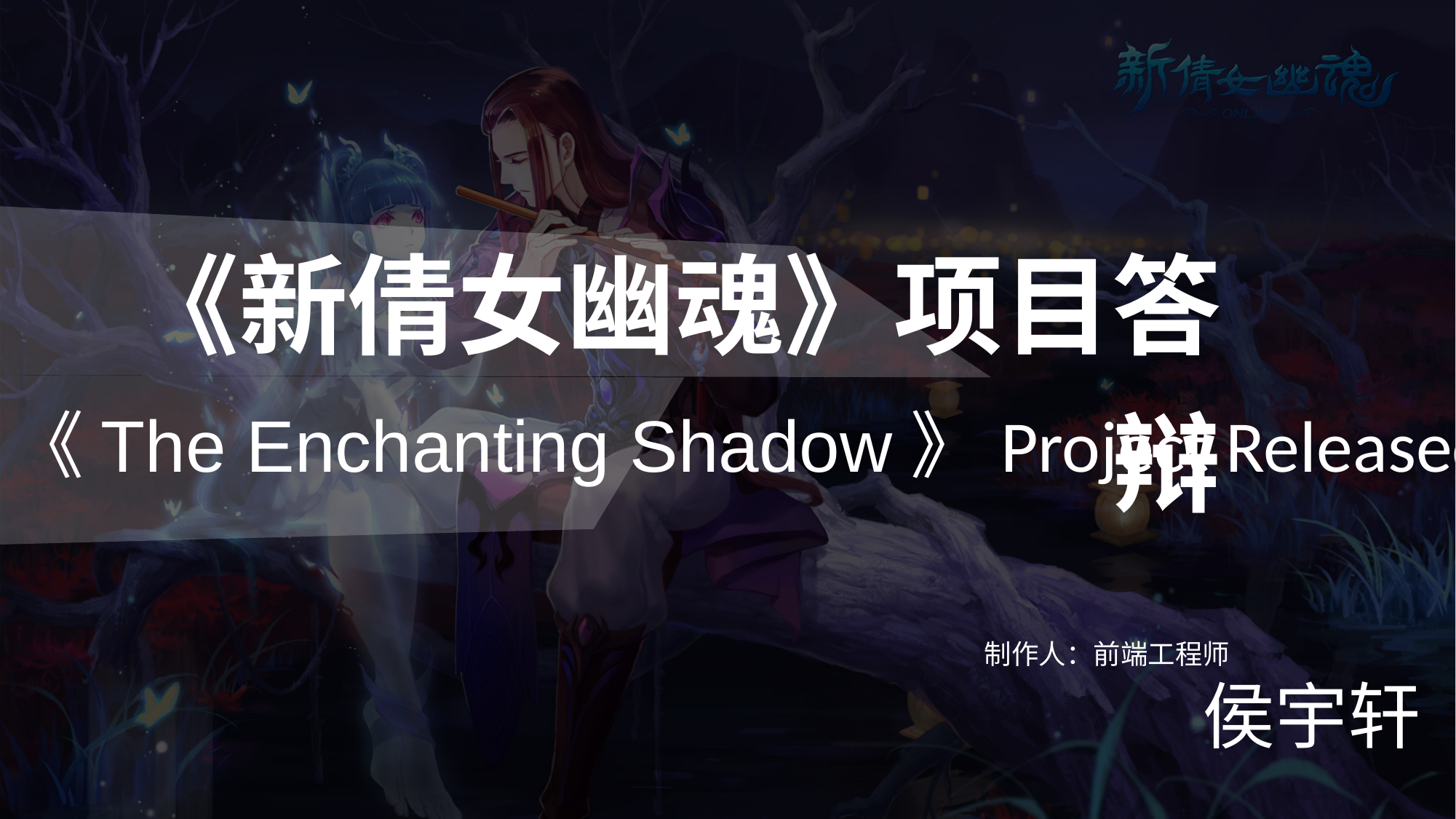

《新倩女幽魂》项目答辩
《The Enchanting Shadow》Project Released
制作人：前端工程师
		侯宇轩